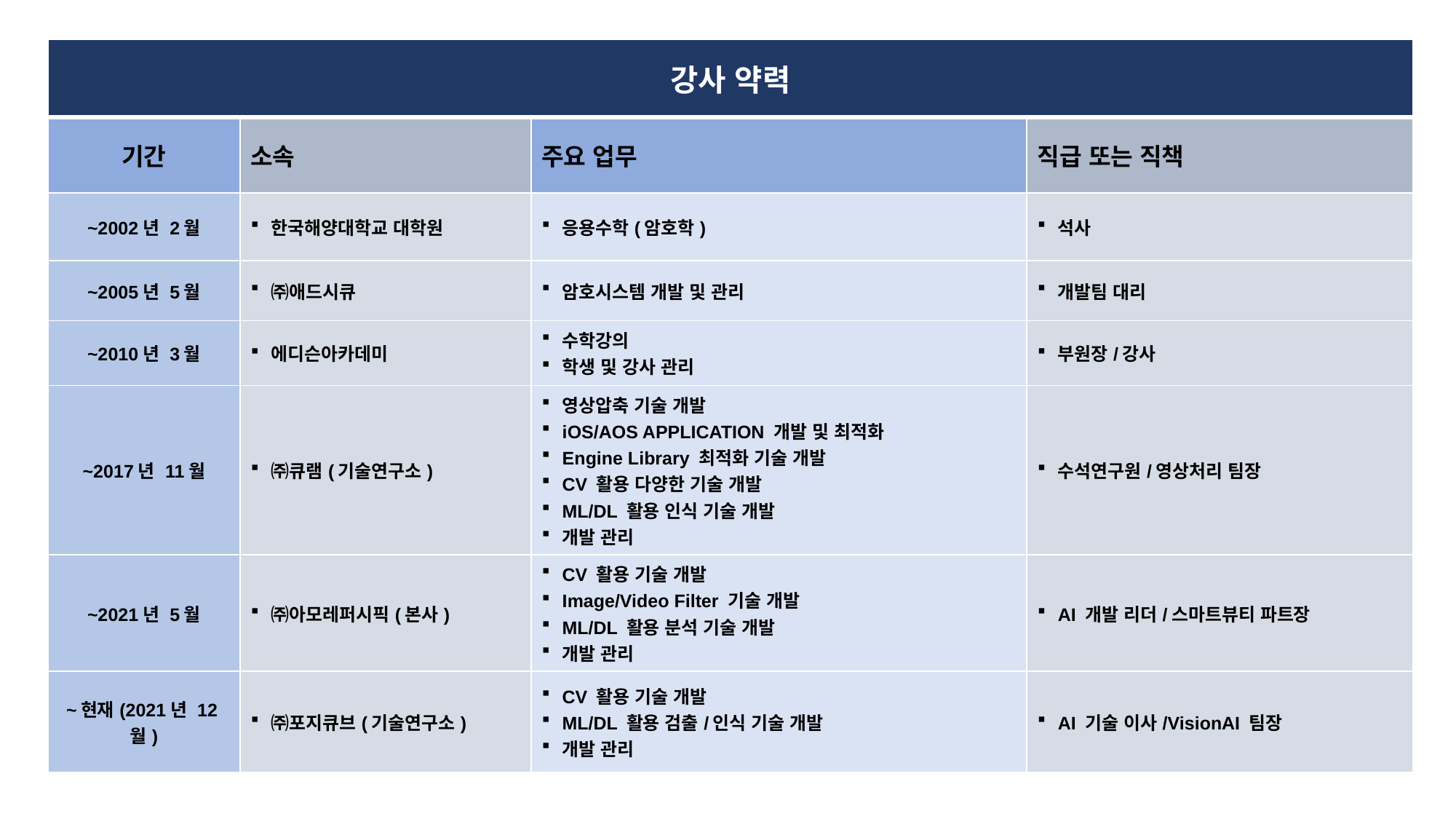

| 강사 약력 |  |  |  |
| --- | --- | --- | --- |
| 기간 | 소속 | 주요 업무 | 직급 또는 직책 |
| ~2002년 2월 | 한국해양대학교 대학원 | 응용수학(암호학) | 석사 |
| ~2005년 5월 | ㈜애드시큐 | 암호시스템 개발 및 관리 | 개발팀 대리 |
| ~2010년 3월 | 에디슨아카데미 | 수학강의 학생 및 강사 관리 | 부원장/강사 |
| ~2017년 11월 | ㈜큐램(기술연구소) | 영상압축 기술 개발 iOS/AOS APPLICATION 개발 및 최적화 Engine Library 최적화 기술 개발 CV 활용 다양한 기술 개발 ML/DL 활용 인식 기술 개발 개발 관리 | 수석연구원/영상처리 팀장 |
| ~2021년 5월 | ㈜아모레퍼시픽(본사) | CV 활용 기술 개발 Image/Video Filter 기술 개발 ML/DL 활용 분석 기술 개발 개발 관리 | AI 개발 리더/스마트뷰티 파트장 |
| ~현재(2021년 12월) | ㈜포지큐브(기술연구소) | CV 활용 기술 개발 ML/DL 활용 검출/인식 기술 개발 개발 관리 | AI 기술 이사/VisionAI 팀장 |